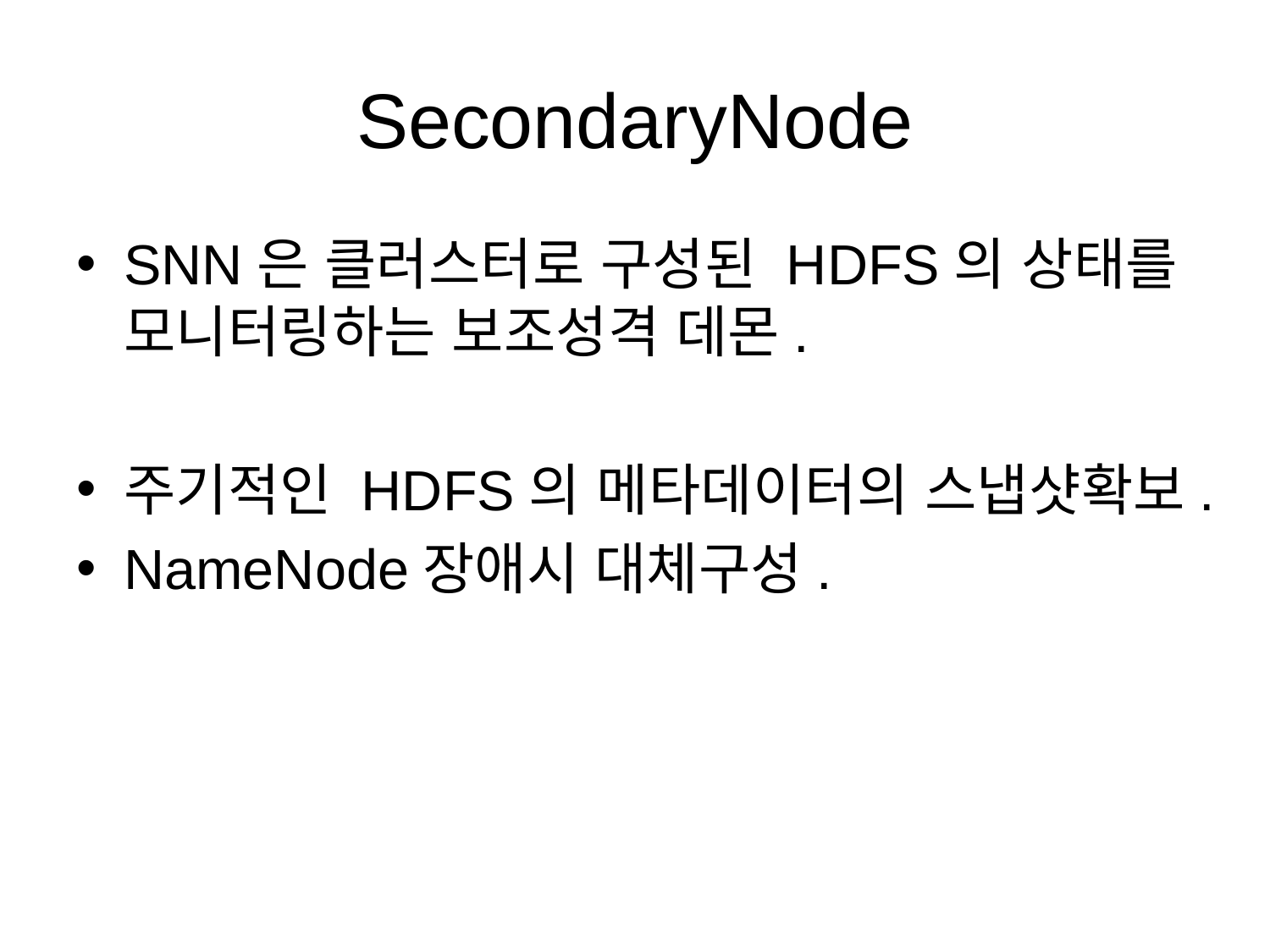

# SecondaryNode
SNN은 클러스터로 구성된 HDFS의 상태를 모니터링하는 보조성격 데몬.

주기적인 HDFS의 메타데이터의 스냅샷확보.
NameNode장애시 대체구성.